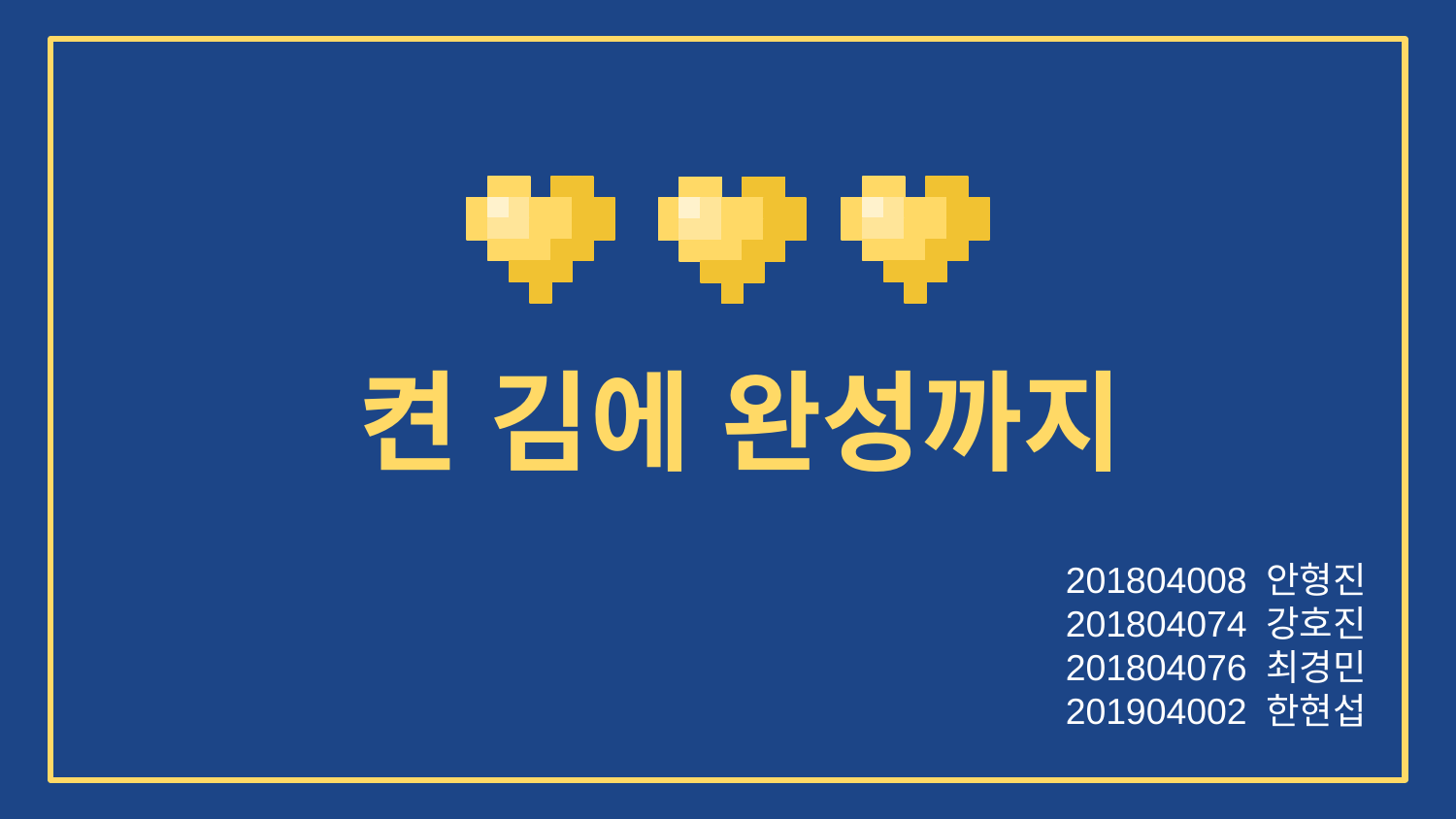

# 켠 김에 완성까지
201804008 안형진
201804074 강호진
201804076 최경민
201904002 한현섭